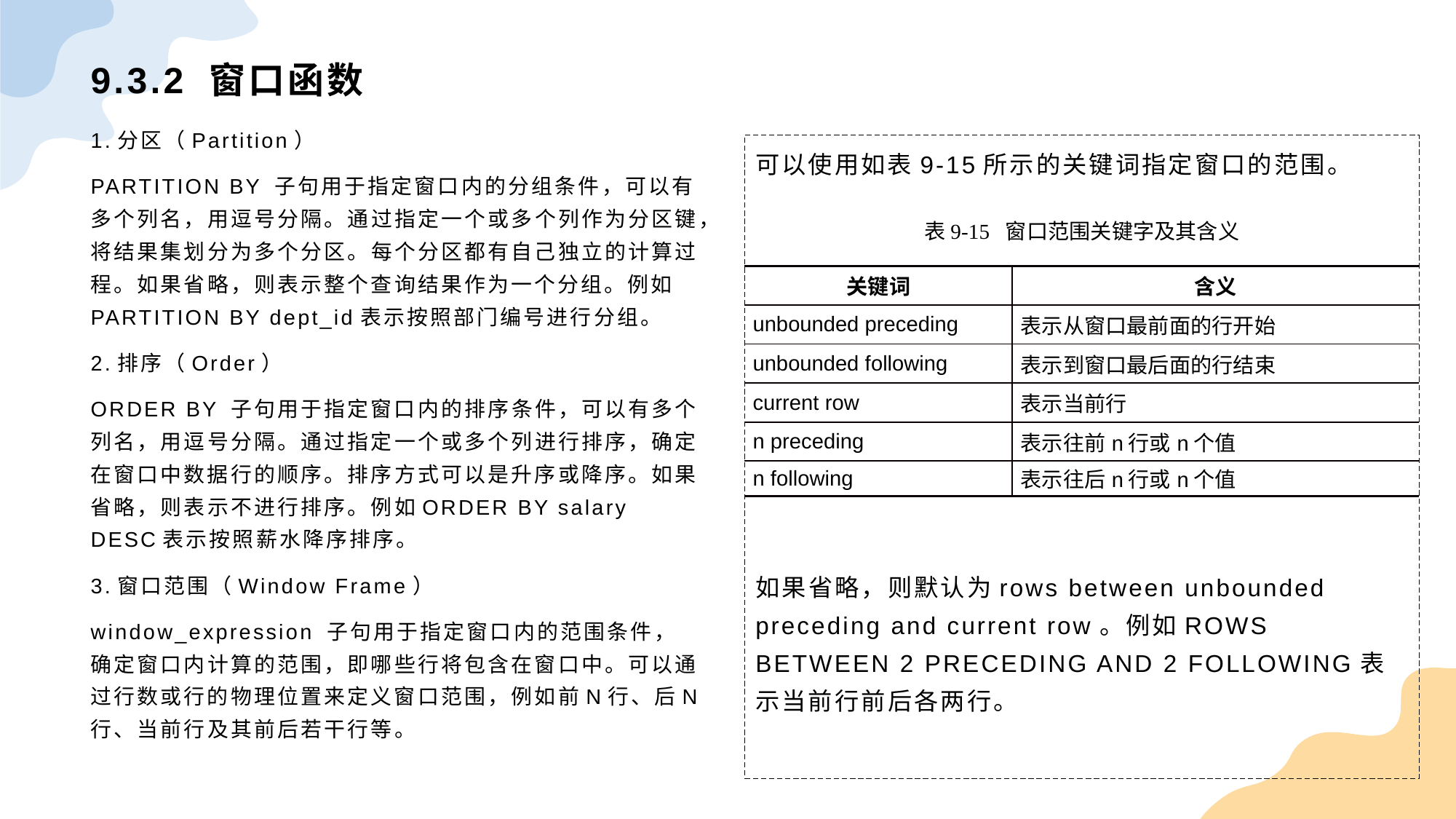

# 9.3.2 窗口函数
1.分区（Partition）
PARTITION BY 子句用于指定窗口内的分组条件，可以有多个列名，用逗号分隔。通过指定一个或多个列作为分区键，将结果集划分为多个分区。每个分区都有自己独立的计算过程。如果省略，则表示整个查询结果作为一个分组。例如PARTITION BY dept_id表示按照部门编号进行分组。
2.排序（Order）
ORDER BY 子句用于指定窗口内的排序条件，可以有多个列名，用逗号分隔。通过指定一个或多个列进行排序，确定在窗口中数据行的顺序。排序方式可以是升序或降序。如果省略，则表示不进行排序。例如ORDER BY salary DESC表示按照薪水降序排序。
3.窗口范围（Window Frame）
window_expression 子句用于指定窗口内的范围条件，确定窗口内计算的范围，即哪些行将包含在窗口中。可以通过行数或行的物理位置来定义窗口范围，例如前N行、后N行、当前行及其前后若干行等。
可以使用如表9-15所示的关键词指定窗口的范围。

如果省略，则默认为rows between unbounded preceding and current row。例如ROWS BETWEEN 2 PRECEDING AND 2 FOLLOWING表示当前行前后各两行。

表9-15  窗口范围关键字及其含义
| 关键词 | 含义 |
| --- | --- |
| unbounded preceding | 表示从窗口最前面的行开始 |
| unbounded following | 表示到窗口最后面的行结束 |
| current row | 表示当前行 |
| n preceding | 表示往前n行或n个值 |
| n following | 表示往后n行或n个值 |